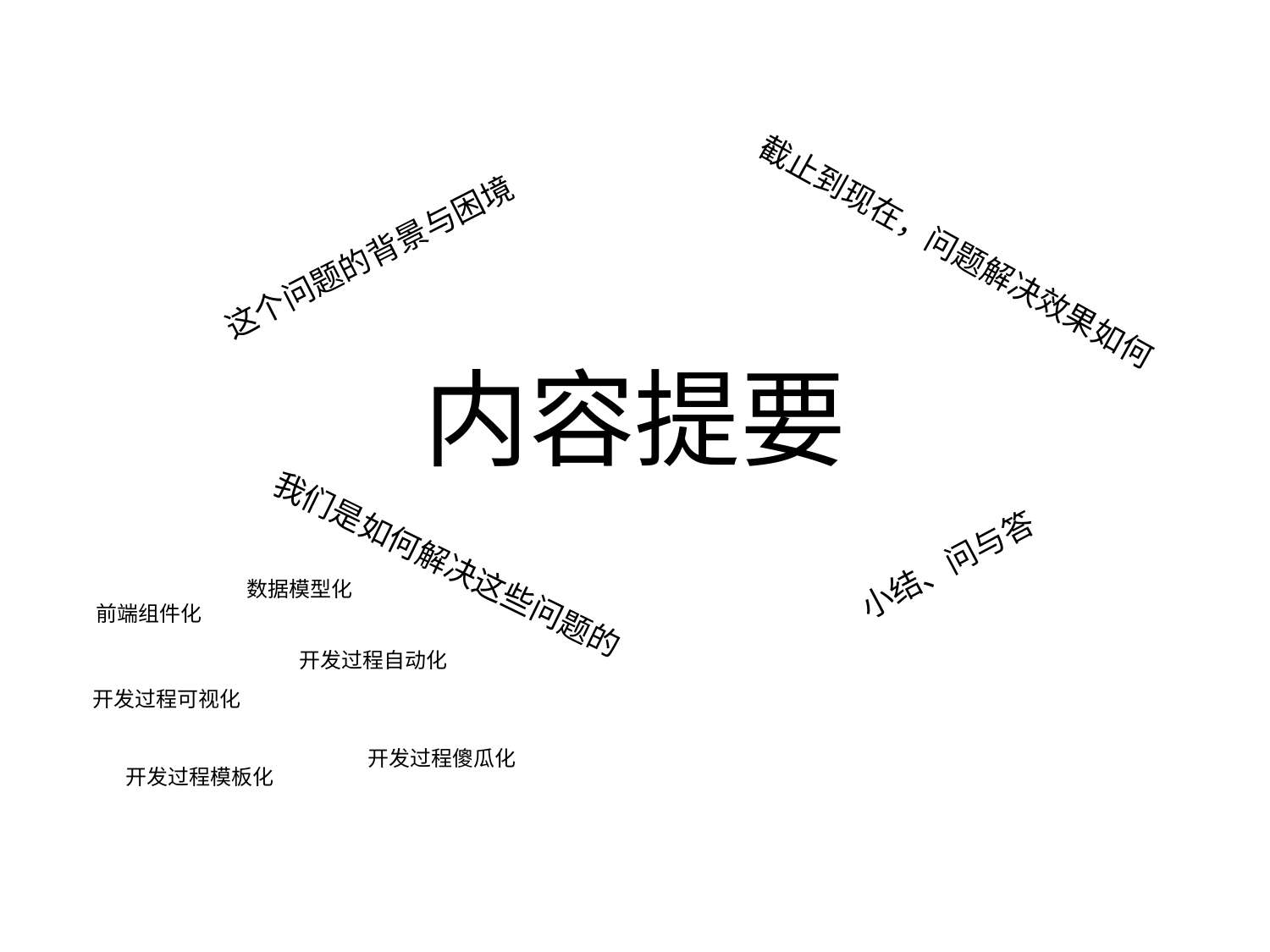

# 内容提要
截止到现在，问题解决效果如何
这个问题的背景与困境
我们是如何解决这些问题的
小结、问与答
数据模型化
前端组件化
开发过程自动化
开发过程可视化
开发过程傻瓜化
开发过程模板化